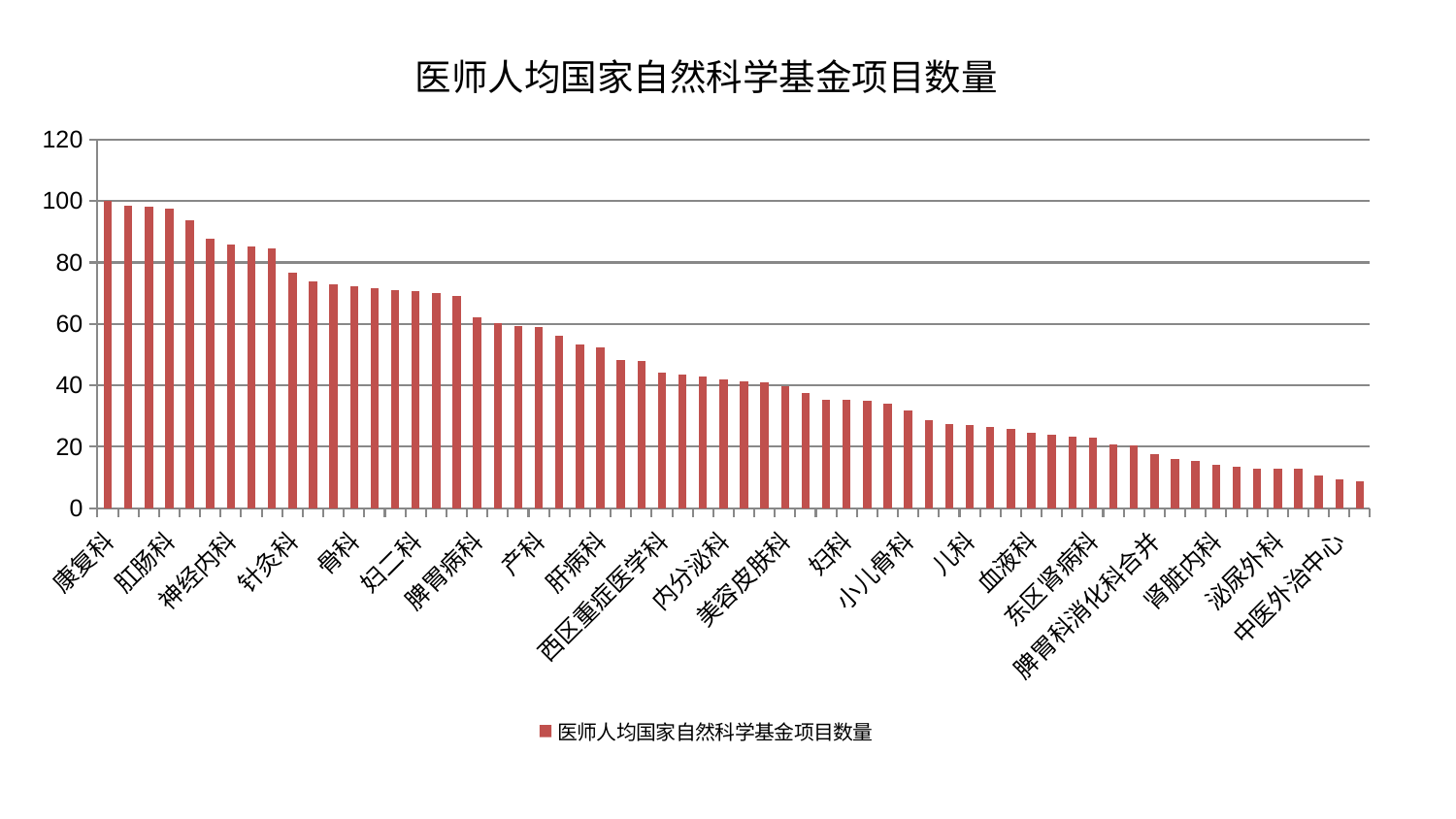

### Chart: 医师人均国家自然科学基金项目数量

| Category | 医师人均国家自然科学基金项目数量 |
|---|---|
| 康复科 | 100.0 |
| 肿瘤内科 | 98.57034482133602 |
| 推拿科 | 98.26963456644009 |
| 肛肠科 | 97.37667685967219 |
| 显微骨科 | 93.85517392470044 |
| 心病二科 | 87.82167866447685 |
| 神经内科 | 85.72154292919643 |
| 妇科妇二科合并 | 85.27756172287707 |
| 心病三科 | 84.67985216621682 |
| 针灸科 | 76.59878751667549 |
| 微创骨科 | 73.85672671465368 |
| 心血管内科 | 73.00621916791184 |
| 骨科 | 72.38318851468452 |
| 东区重症医学科 | 71.78248151889106 |
| 脑病三科 | 71.05415076634266 |
| 妇二科 | 70.73537134460274 |
| 心病四科 | 70.05729184224053 |
| 脑病一科 | 69.26235645604652 |
| 脾胃病科 | 62.096412211995286 |
| 关节骨科 | 60.37343643139937 |
| 普通外科 | 59.254915878779634 |
| 产科 | 59.15719252613919 |
| 运动损伤骨科 | 56.14826760724372 |
| 消化内科 | 53.46556634673387 |
| 肝病科 | 52.518828575744784 |
| 眼科 | 48.16935311425964 |
| 周围血管科 | 47.91324512248141 |
| 西区重症医学科 | 44.0348404303568 |
| 乳腺甲状腺外科 | 43.650546674891544 |
| 小儿推拿科 | 42.90917127696411 |
| 内分泌科 | 41.88013365304401 |
| 肾病科 | 41.35012560808386 |
| 男科 | 40.91585033147754 |
| 美容皮肤科 | 39.80673361786911 |
| 心病一科 | 37.61458751622287 |
| 皮肤科 | 35.41808538725579 |
| 妇科 | 35.41664548851278 |
| 呼吸内科 | 35.08668003026296 |
| 风湿病科 | 34.015678009297496 |
| 小儿骨科 | 31.956980432556385 |
| 医院 | 28.76343864665361 |
| 脑病二科 | 27.418340681350493 |
| 儿科 | 27.002012204931297 |
| 口腔科 | 26.47538158053435 |
| 综合内科 | 25.908676824392213 |
| 血液科 | 24.688676853224266 |
| 身心医学科 | 23.928806071232998 |
| 肝胆外科 | 23.431565690542985 |
| 东区肾病科 | 23.1307980796938 |
| 治未病中心 | 20.929435642638964 |
| 神经外科 | 20.366487790172737 |
| 脾胃科消化科合并 | 17.750966134289413 |
| 重症医学科 | 15.959691366070716 |
| 中医经典科 | 15.354094661636475 |
| 肾脏内科 | 14.123981851205489 |
| 创伤骨科 | 13.396094267157846 |
| 耳鼻喉科 | 12.98392469862056 |
| 泌尿外科 | 12.970852746367726 |
| 脊柱骨科 | 12.894579108503834 |
| 老年医学科 | 10.634292699910104 |
| 中医外治中心 | 9.474461241273387 |
| 胸外科 | 8.932320923215604 |
47